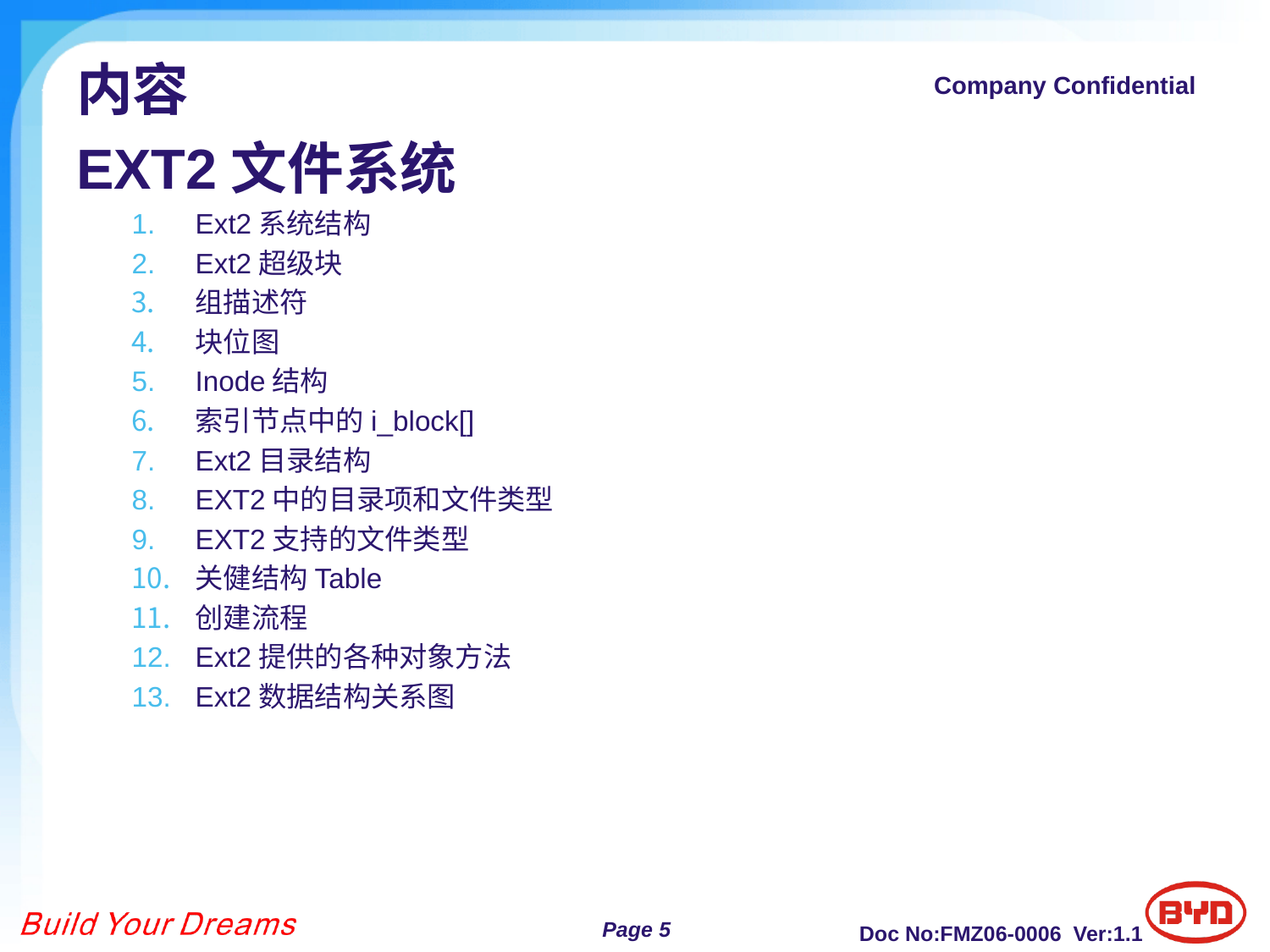

# 内容
EXT2文件系统
Ext2系统结构
Ext2超级块
组描述符
块位图
Inode结构
索引节点中的i_block[]
Ext2目录结构
EXT2中的目录项和文件类型
EXT2支持的文件类型
关健结构Table
创建流程
Ext2提供的各种对象方法
Ext2数据结构关系图